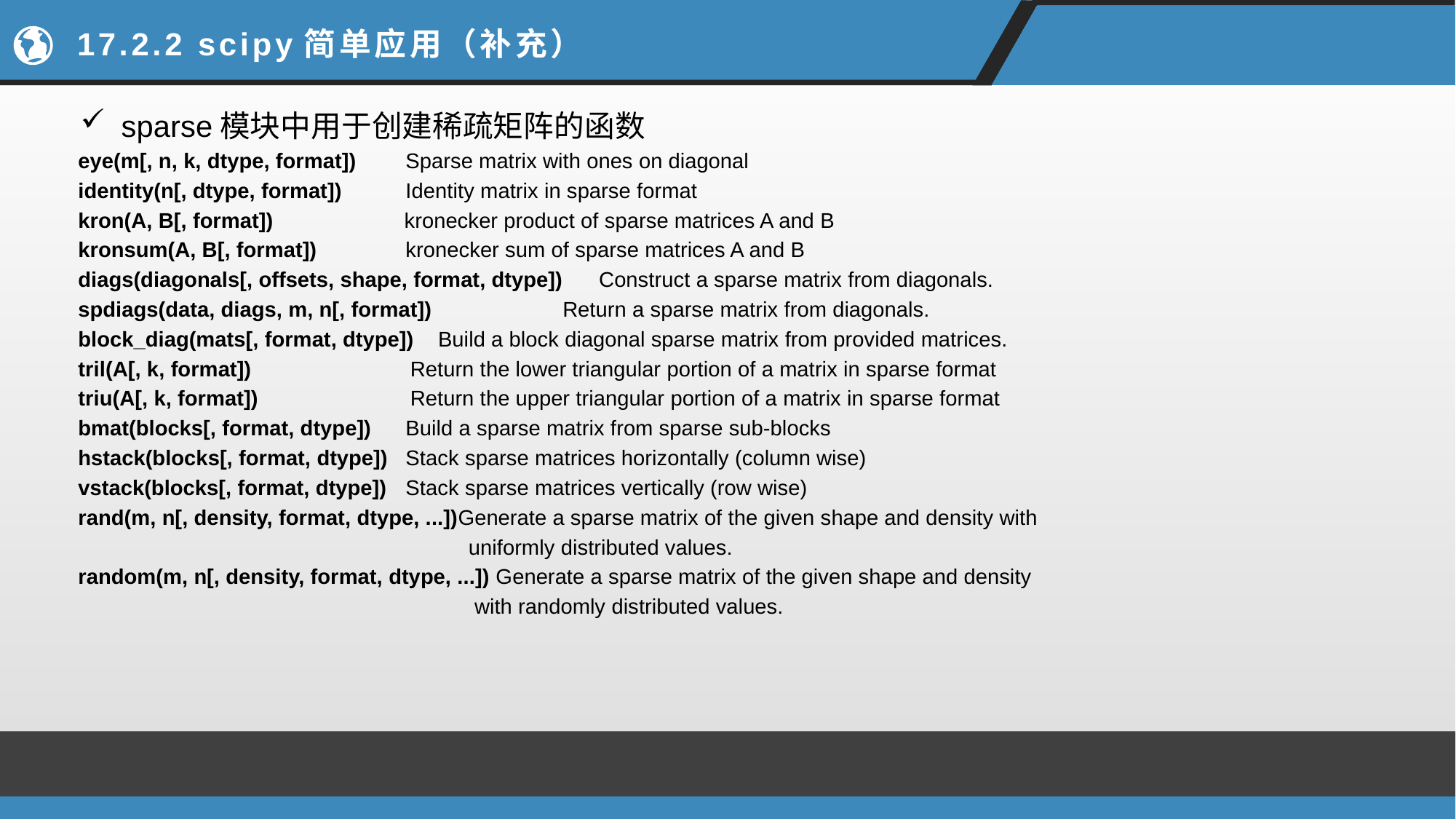

# 17.2.2 scipy简单应用（补充）

sparse模块中用于创建稀疏矩阵的函数
eye(m[, n, k, dtype, format])	Sparse matrix with ones on diagonal
identity(n[, dtype, format])	Identity matrix in sparse format
kron(A, B[, format])	                  kronecker product of sparse matrices A and B
kronsum(A, B[, format])	kronecker sum of sparse matrices A and B
diags(diagonals[, offsets, shape, format, dtype])      Construct a sparse matrix from diagonals.
spdiags(data, diags, m, n[, format])	        Return a sparse matrix from diagonals.
block_diag(mats[, format, dtype])    Build a block diagonal sparse matrix from provided matrices.
tril(A[, k, format])	                   Return the lower triangular portion of a matrix in sparse format
triu(A[, k, format])	                   Return the upper triangular portion of a matrix in sparse format
bmat(blocks[, format, dtype])	Build a sparse matrix from sparse sub-blocks
hstack(blocks[, format, dtype])	Stack sparse matrices horizontally (column wise)
vstack(blocks[, format, dtype])	Stack sparse matrices vertically (row wise)
rand(m, n[, density, format, dtype, ...])Generate a sparse matrix of the given shape and density with
                                                                 uniformly distributed values.
random(m, n[, density, format, dtype, ...]) Generate a sparse matrix of the given shape and density
                                                                  with randomly distributed values.